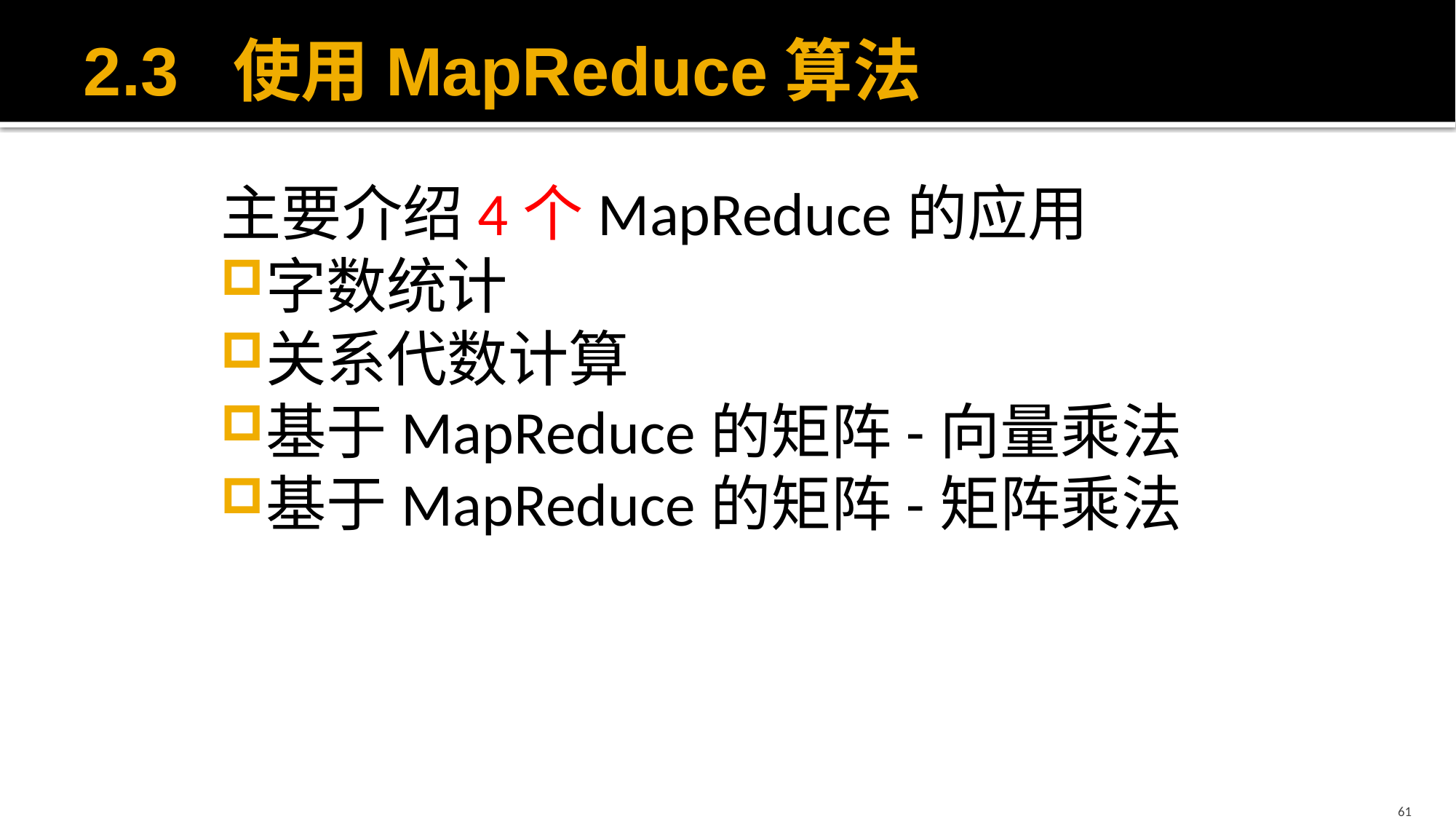

# 2.3  使用MapReduce算法
主要介绍4个MapReduce的应用
字数统计
关系代数计算
基于MapReduce的矩阵-向量乘法
基于MapReduce的矩阵-矩阵乘法

61